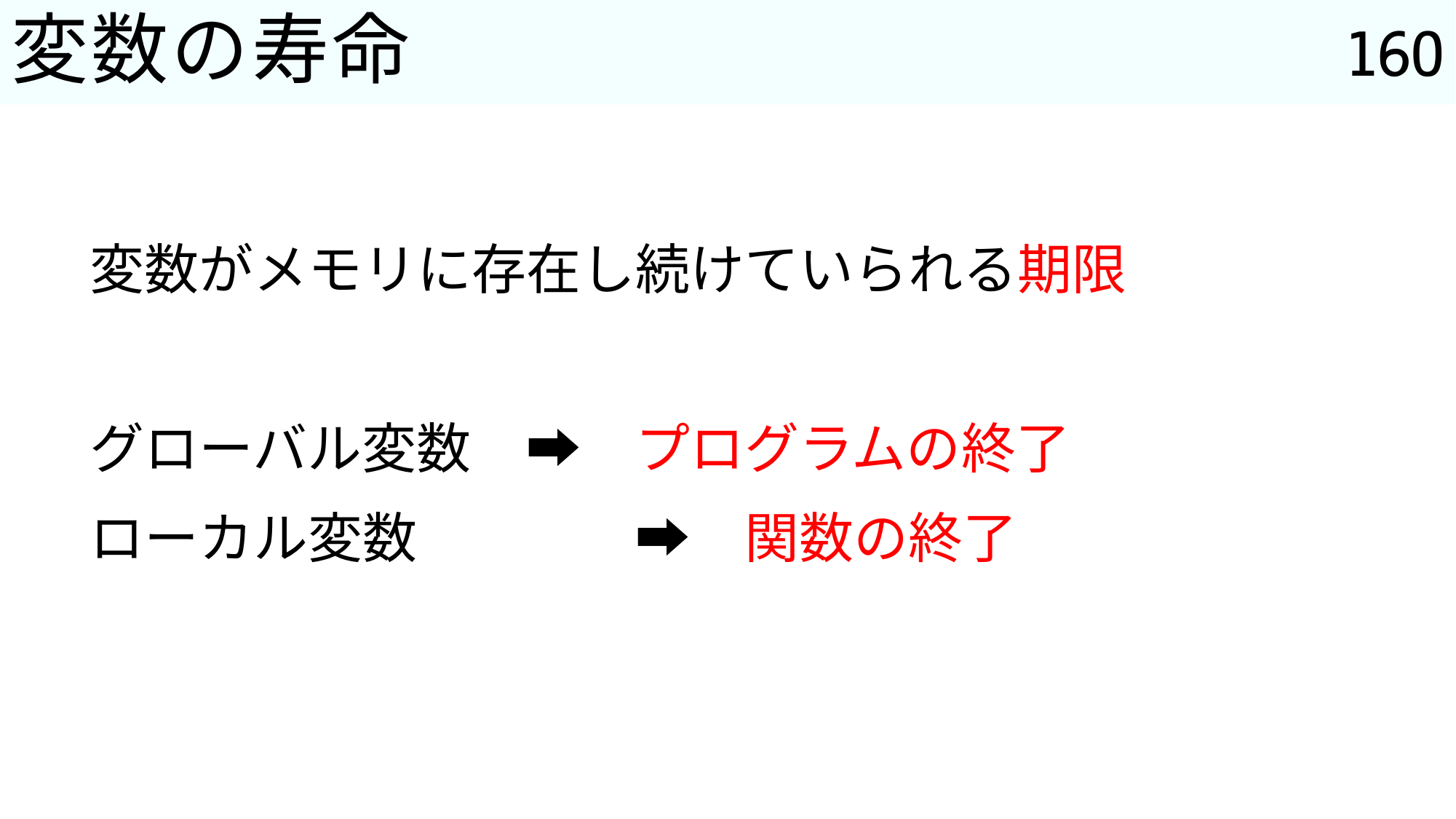

160
# 変数の寿命
変数がメモリに存在し続けていられる期限

グローバル変数	➡	プログラムの終了
ローカル変数		➡	関数の終了